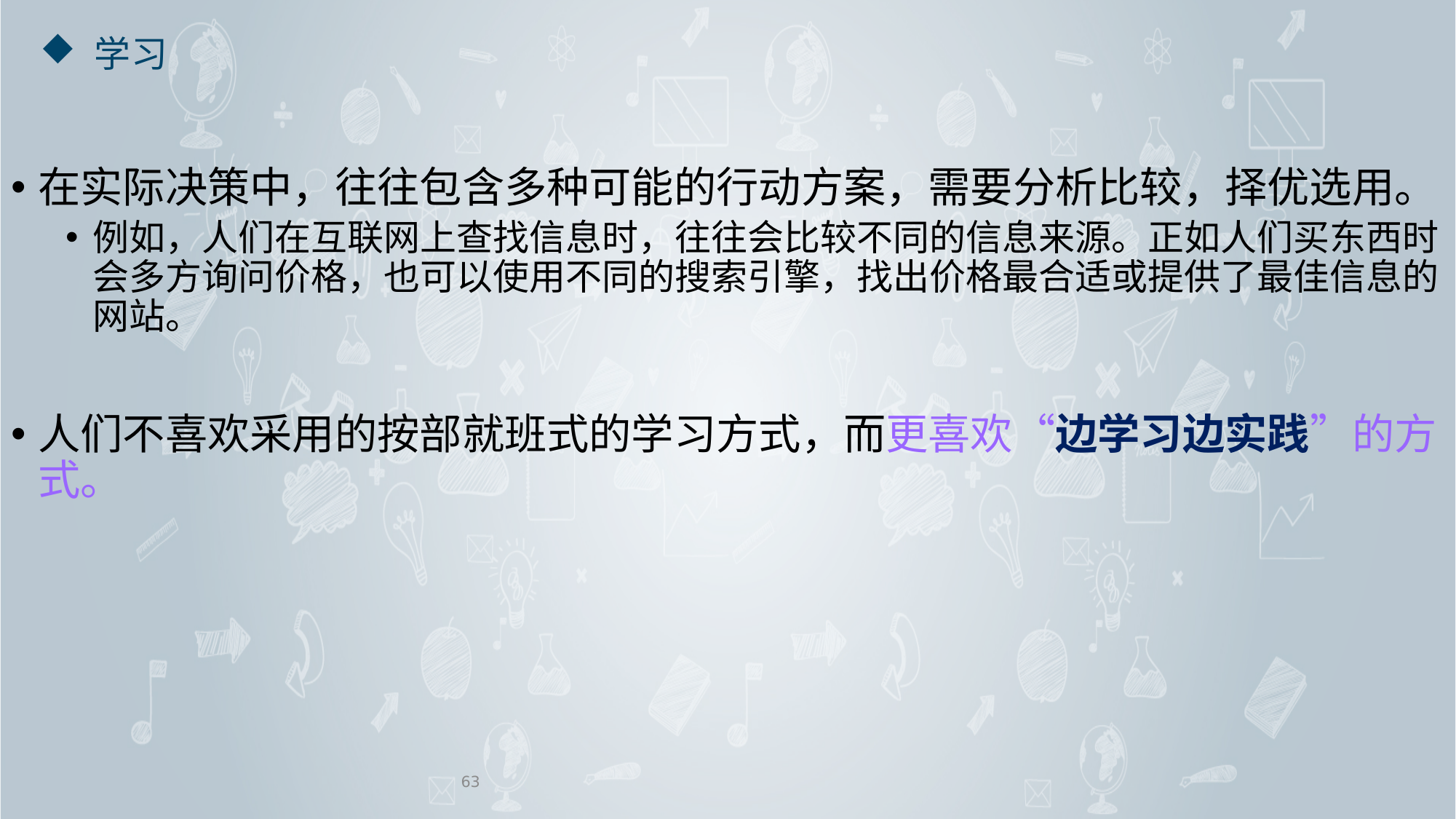

# 学习
在实际决策中，往往包含多种可能的行动方案，需要分析比较，择优选用。
例如，人们在互联网上查找信息时，往往会比较不同的信息来源。正如人们买东西时会多方询问价格，也可以使用不同的搜索引擎，找出价格最合适或提供了最佳信息的网站。

人们不喜欢采用的按部就班式的学习方式，而更喜欢“边学习边实践”的方式。

63